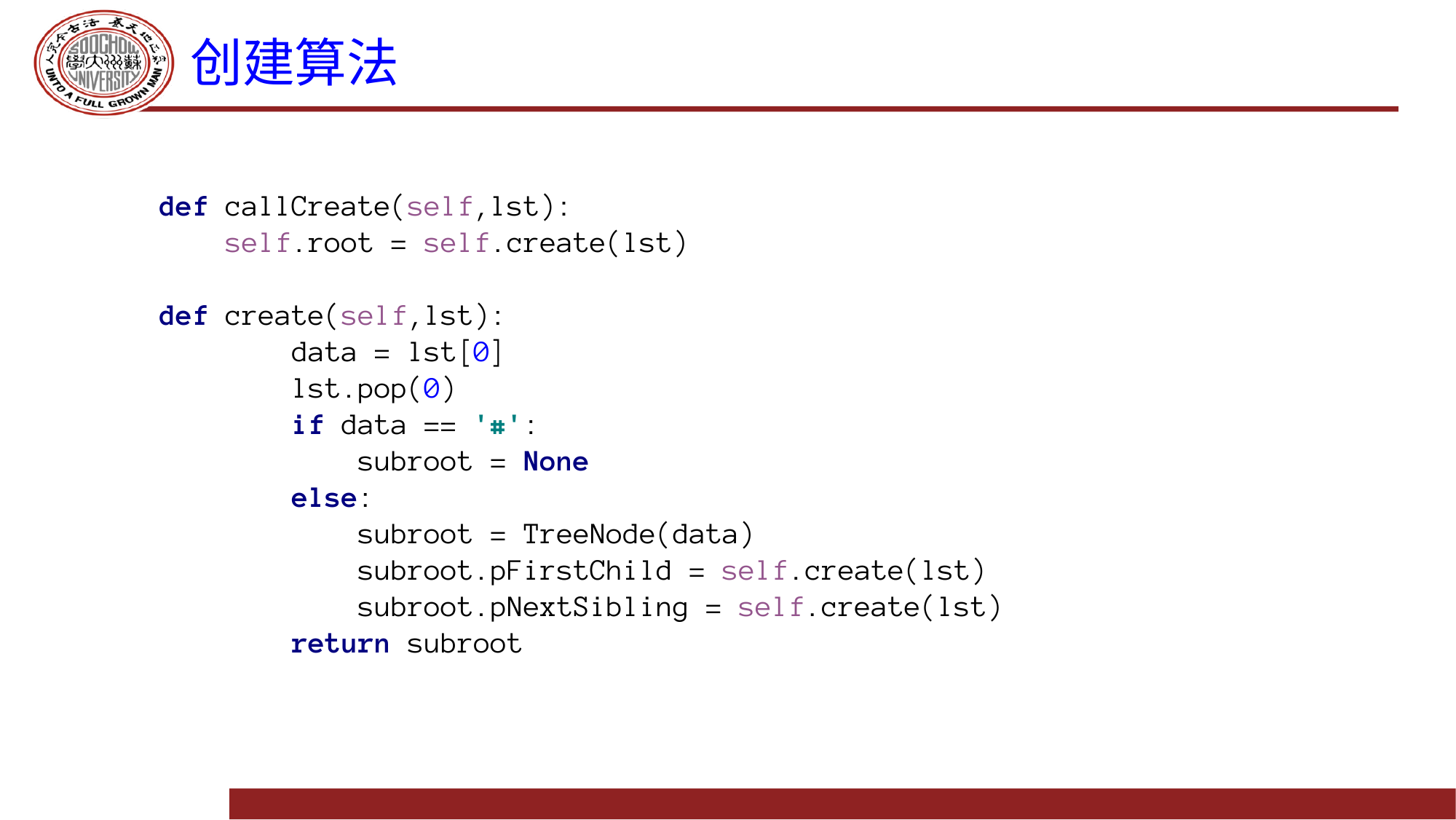

# 创建算法
def callCreate(self,lst):
    self.root = self.create(lst)
def create(self,lst):
        data = lst[0]
        lst.pop(0)
        if data == '#':
            subroot = None
        else:
            subroot = TreeNode(data)
            subroot.pFirstChild = self.create(lst)
            subroot.pNextSibling = self.create(lst)
        return subroot